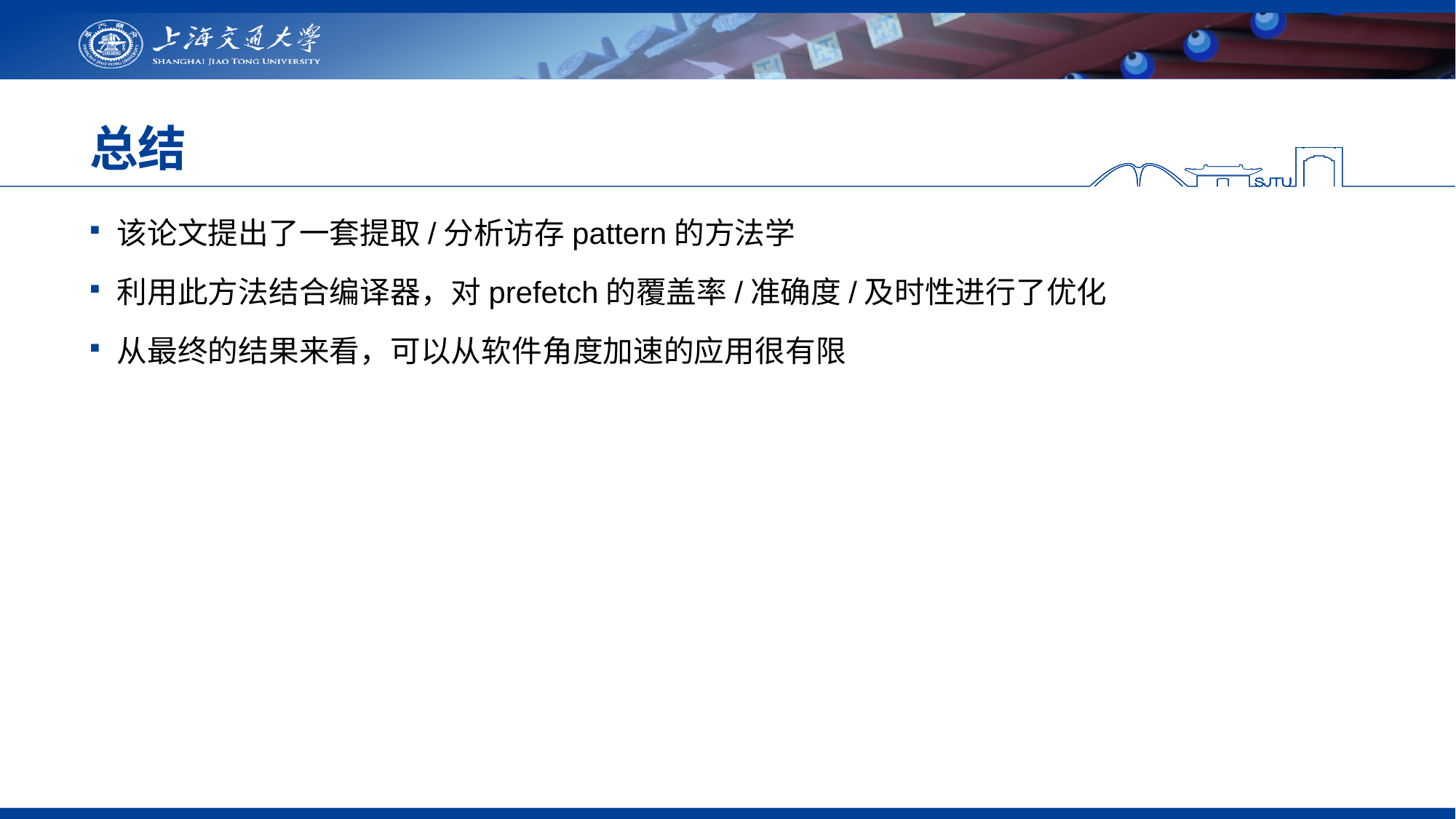

# 总结
该论文提出了一套提取/分析访存pattern的方法学
利用此方法结合编译器，对prefetch的覆盖率/准确度/及时性进行了优化
从最终的结果来看，可以从软件角度加速的应用很有限